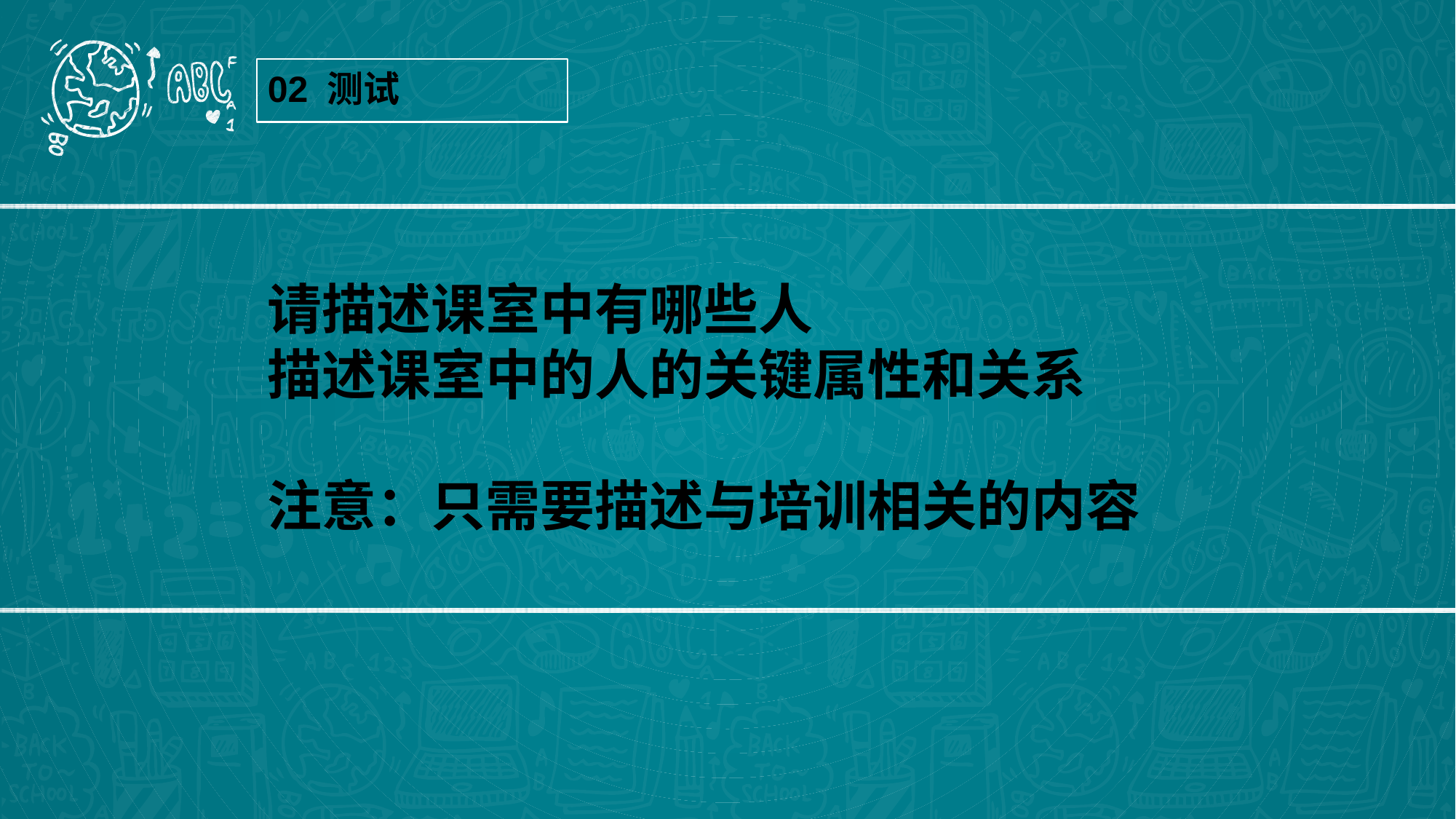

02 测试

请描述课室中有哪些人
描述课室中的人的关键属性和关系

注意：只需要描述与培训相关的内容